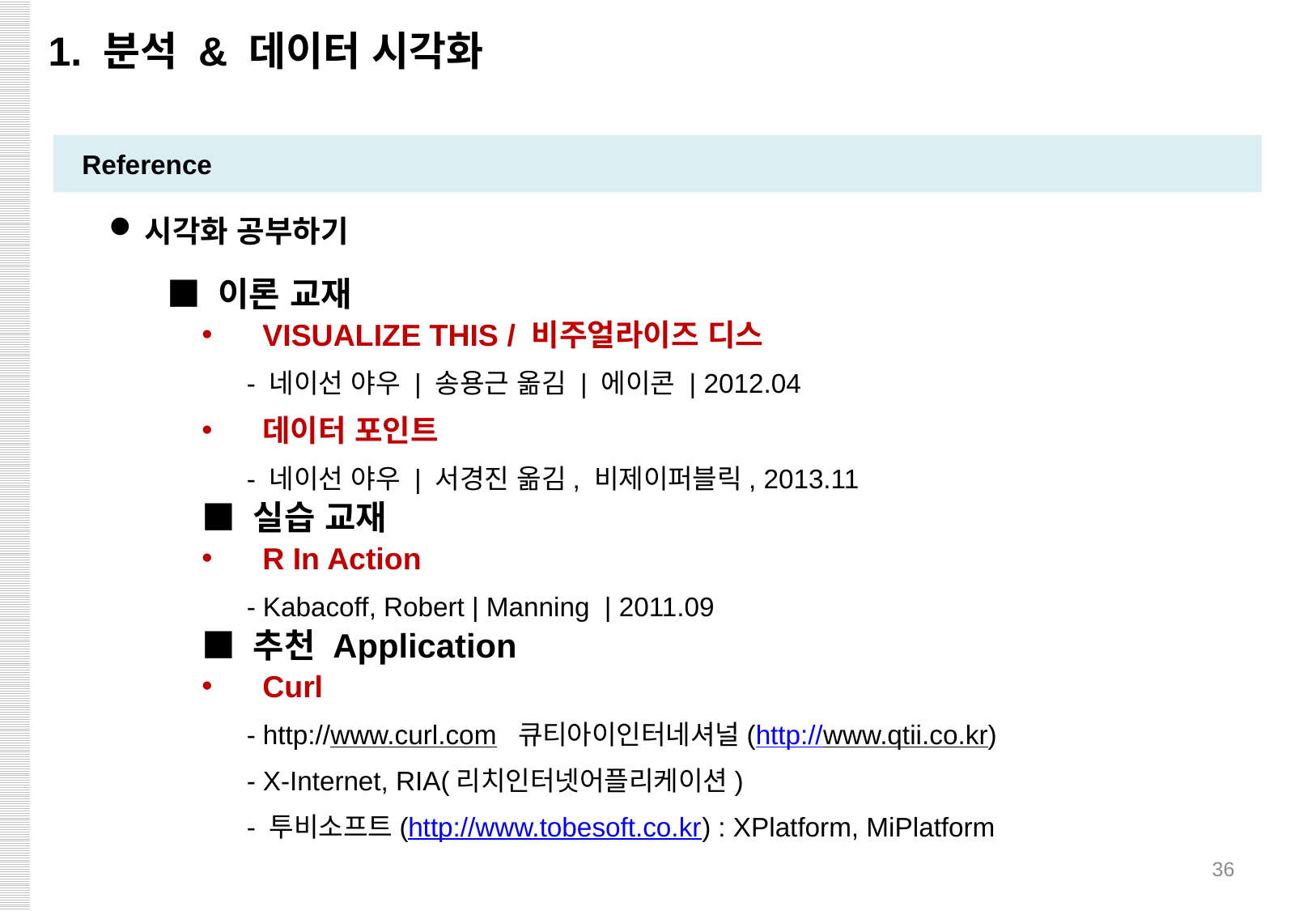

1. 분석 & 데이터 시각화
Reference
시각화 공부하기
■ 이론 교재
VISUALIZE THIS / 비주얼라이즈 디스
      - 네이선 야우 | 송용근 옮김 | 에이콘 | 2012.04
데이터 포인트
      - 네이선 야우 | 서경진 옮김, 비제이퍼블릭, 2013.11
■ 실습 교재
R In Action
      - Kabacoff, Robert | Manning  | 2011.09
■ 추천 Application
Curl
      - http://www.curl.com  큐티아이인터네셔널(http://www.qtii.co.kr)
      - X-Internet, RIA(리치인터넷어플리케이션)
      - 투비소프트(http://www.tobesoft.co.kr) : XPlatform, MiPlatform